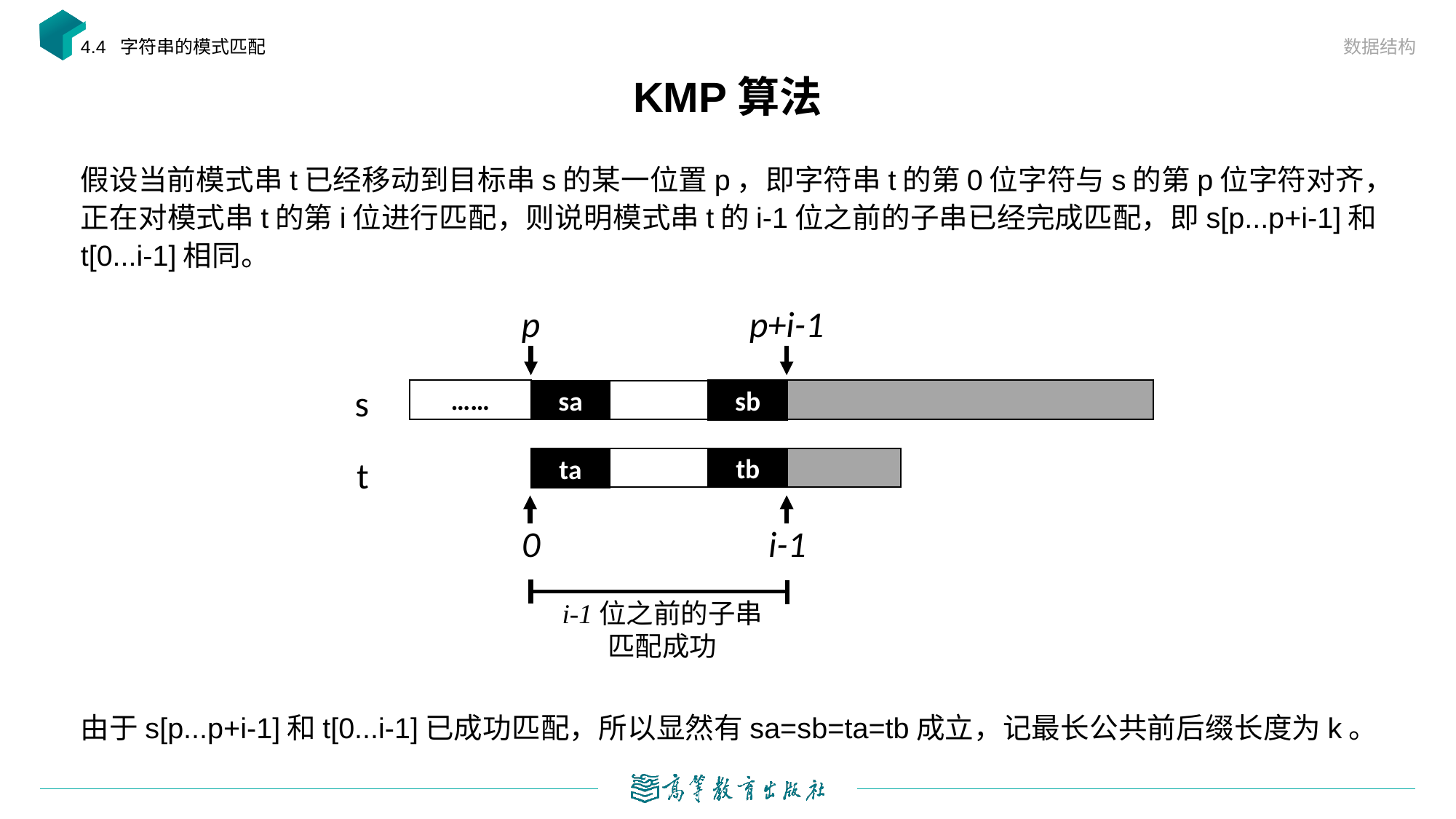

数据结构
4.4  字符串的模式匹配
# KMP算法
假设当前模式串t已经移动到目标串s的某一位置p，即字符串t的第0位字符与s的第p位字符对齐，正在对模式串t的第i位进行匹配，则说明模式串t的i-1位之前的子串已经完成匹配，即s[p...p+i-1]和t[0...i-1]相同。

由于s[p...p+i-1]和t[0...i-1]已成功匹配，所以显然有sa=sb=ta=tb成立，记最长公共前后缀长度为k。
p
p+i-1
s
……
sb

sa

t

tb

ta
0
i-1
i-1位之前的子串
匹配成功